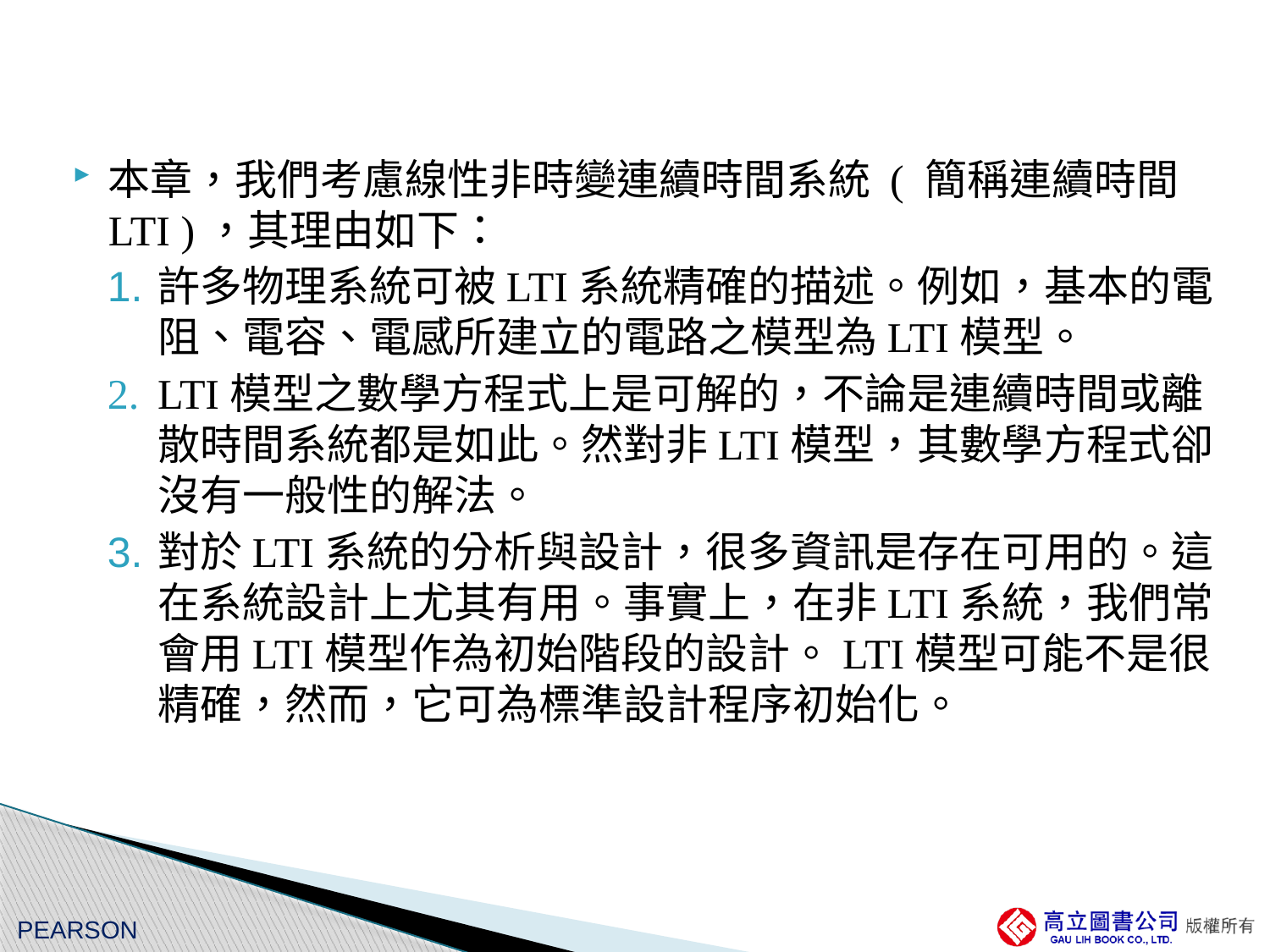

#
本章，我們考慮線性非時變連續時間系統 ( 簡稱連續時間LTI )，其理由如下：
許多物理系統可被LTI系統精確的描述。例如，基本的電阻、電容、電感所建立的電路之模型為LTI模型。
LTI模型之數學方程式上是可解的，不論是連續時間或離散時間系統都是如此。然對非LTI模型，其數學方程式卻沒有一般性的解法。
對於LTI系統的分析與設計，很多資訊是存在可用的。這在系統設計上尤其有用。事實上，在非LTI系統，我們常會用LTI模型作為初始階段的設計。LTI模型可能不是很精確，然而，它可為標準設計程序初始化。